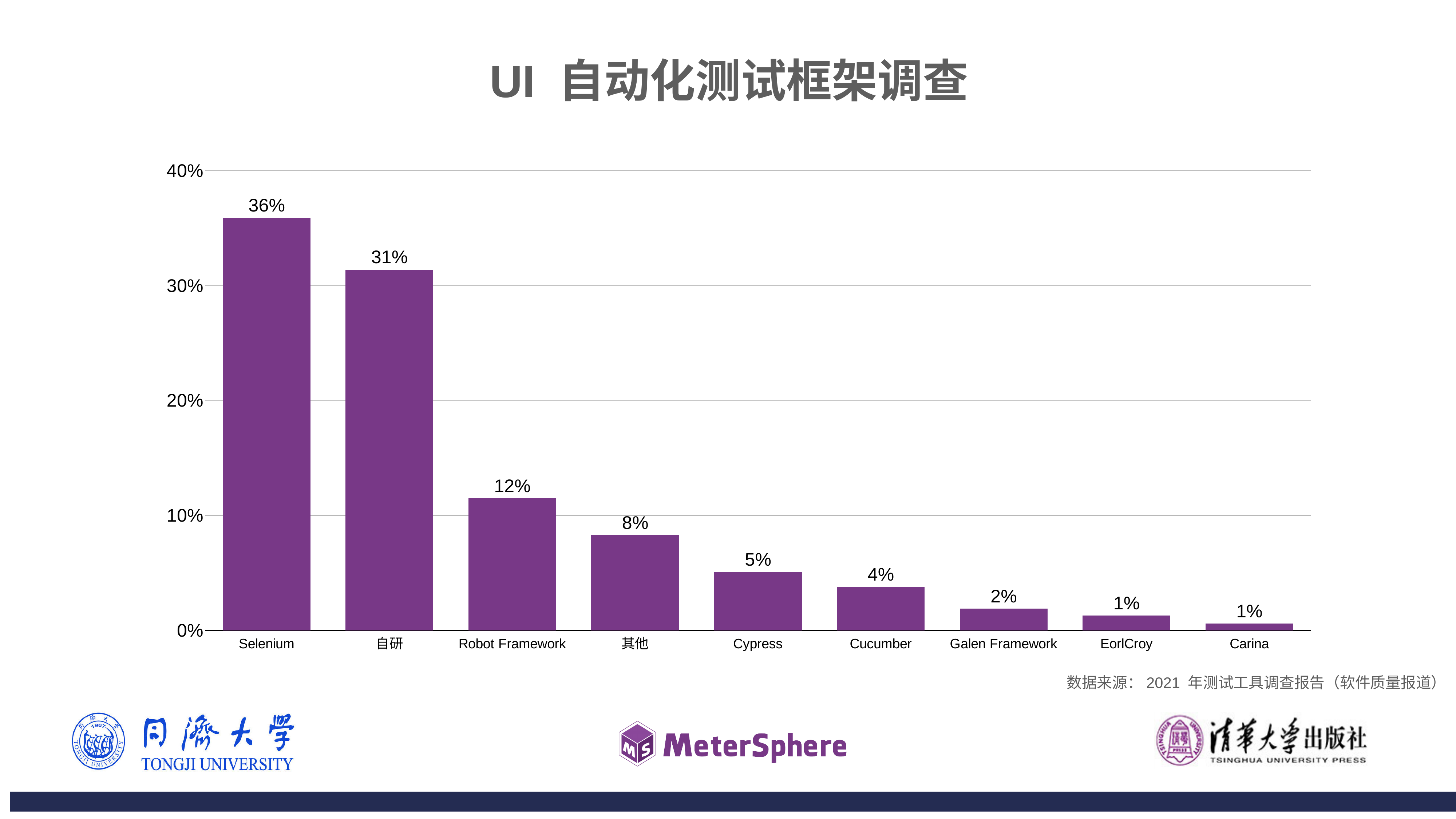

UI 自动化测试框架调查

### Chart

| Category | 未命名 1 |
|---|---|
| Selenium | 0.359 |
| 自研 | 0.314 |
| Robot Framework | 0.115 |
| 其他 | 0.083 |
| Cypress | 0.051 |
| Cucumber | 0.038 |
| Galen Framework | 0.019 |
| EorlCroy | 0.013 |
| Carina | 0.006 |
数据来源：2021 年测试工具调查报告（软件质量报道）